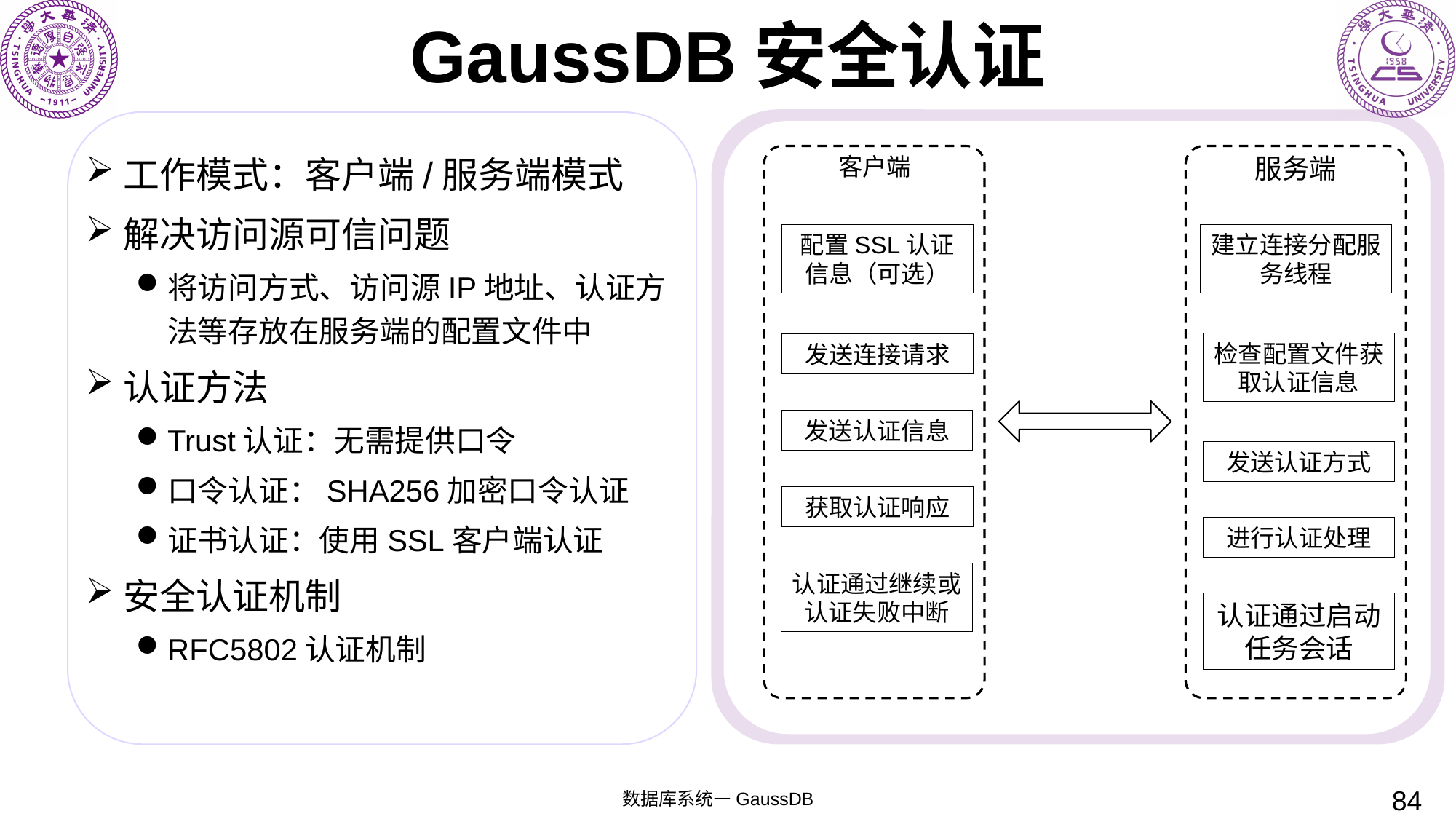

# GaussDB安全认证

工作模式：客户端/服务端模式
解决访问源可信问题
将访问方式、访问源IP地址、认证方法等存放在服务端的配置文件中
认证方法
Trust认证：无需提供口令
口令认证：SHA256加密口令认证
证书认证：使用SSL客户端认证
安全认证机制
RFC5802认证机制

客户端

服务端
配置SSL认证信息（可选）
建立连接分配服务线程
检查配置文件获取认证信息
发送连接请求

发送认证信息
发送认证方式
获取认证响应
进行认证处理
认证通过继续或
认证失败中断
认证通过启动任务会话
84
数据库系统—GaussDB